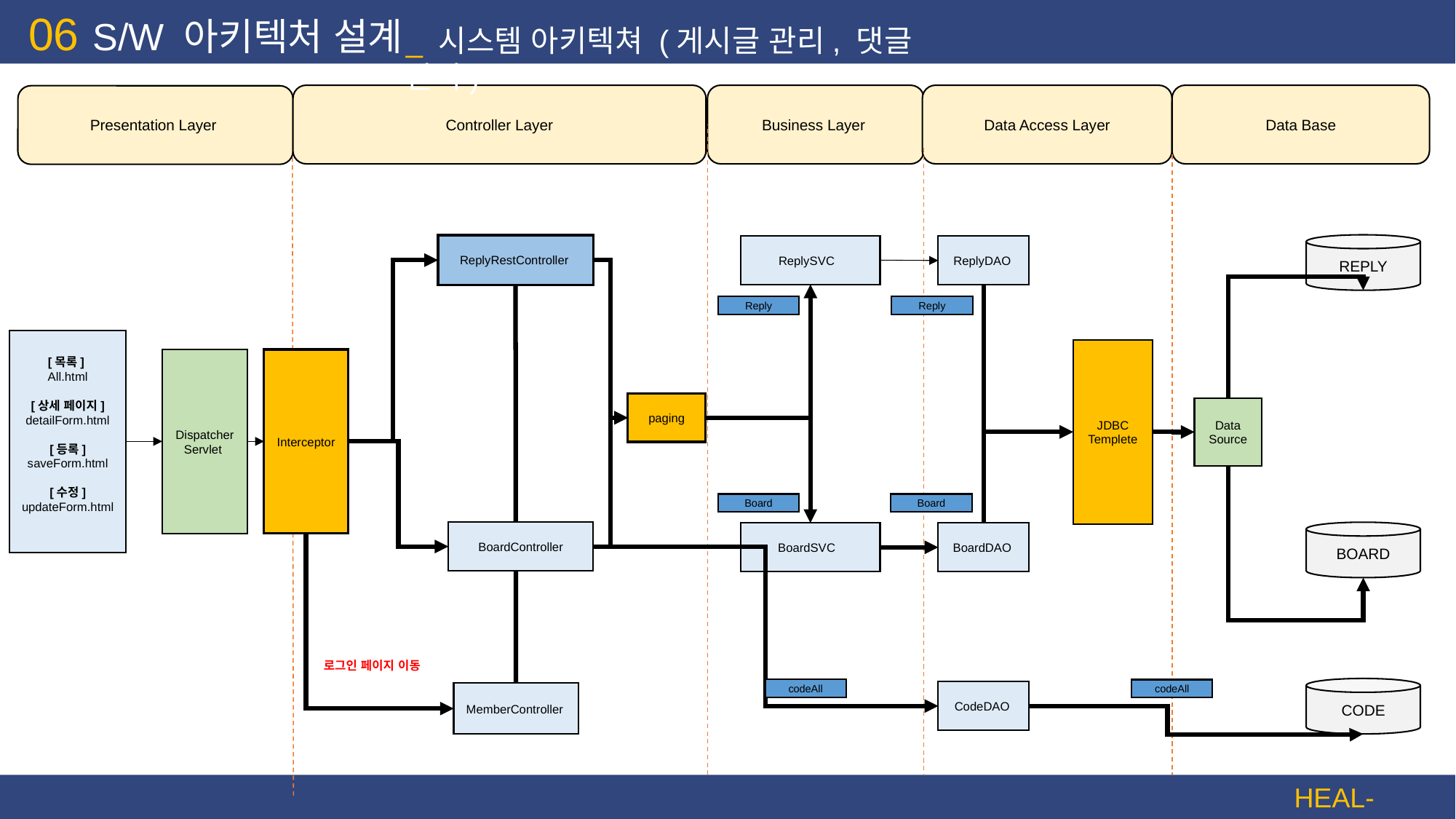

06
S/W 아키텍처 설계
_ 시스템 아키텍쳐 (게시글 관리, 댓글 관리)
Business Layer
Controller Layer
Data Access Layer
Data Base
Presentation Layer
REPLY
ReplyRestController
ReplySVC
ReplyDAO
Reply
Reply
[목록]
All.html

[상세 페이지]
detailForm.html

[등록]
saveForm.html

[수정]
updateForm.html

JDBC Templete
Interceptor
Dispatcher Servlet
paging
Data Source
Board
Board
 BoardController
BOARD
BoardSVC
BoardDAO
로그인 페이지 이동
CODE
codeAll
codeAll
CodeDAO
MemberController
HEAL-LO